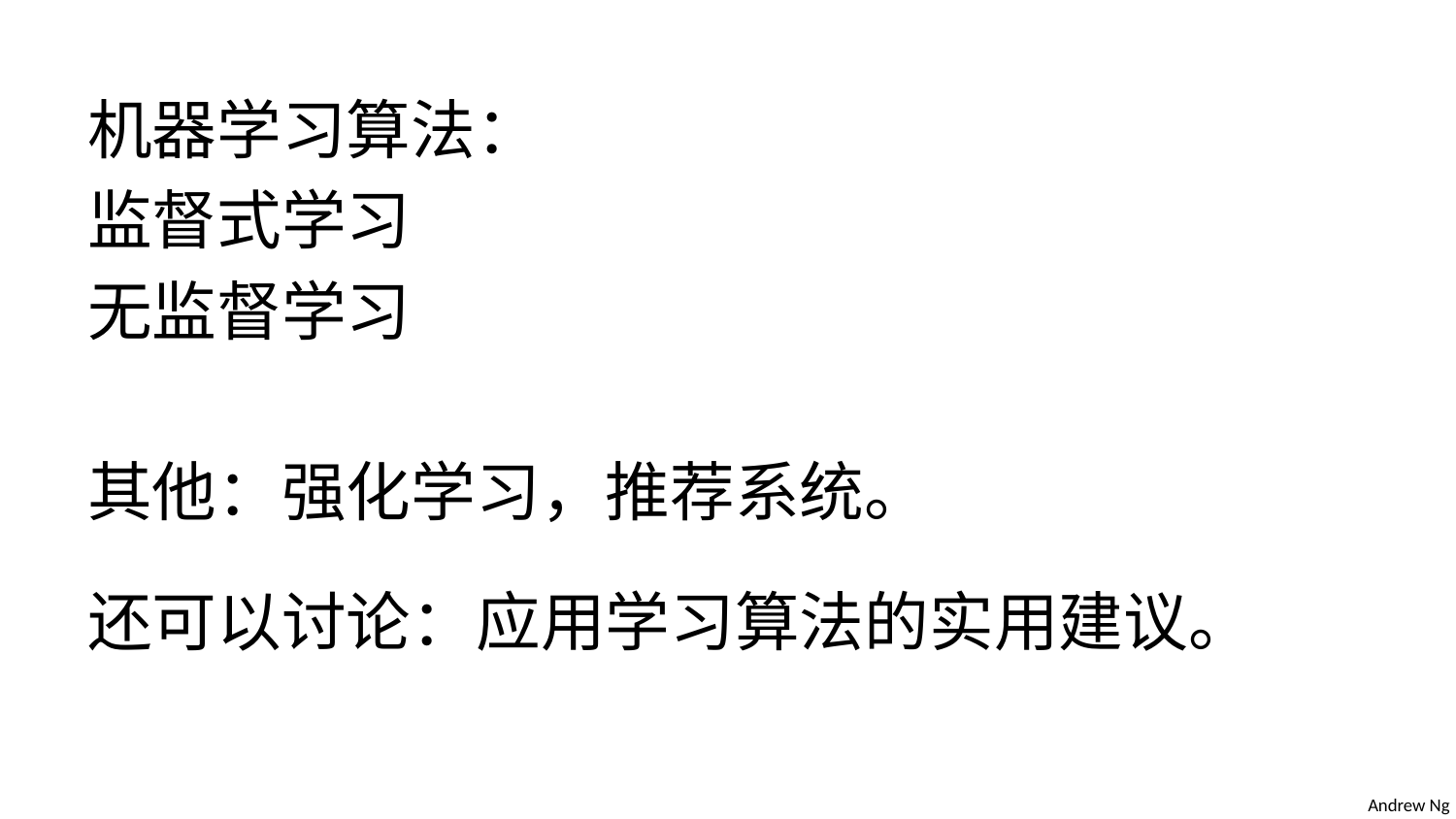

机器学习算法：
监督式学习
无监督学习

其他：强化学习，推荐系统。

还可以讨论：应用学习算法的实用建议。